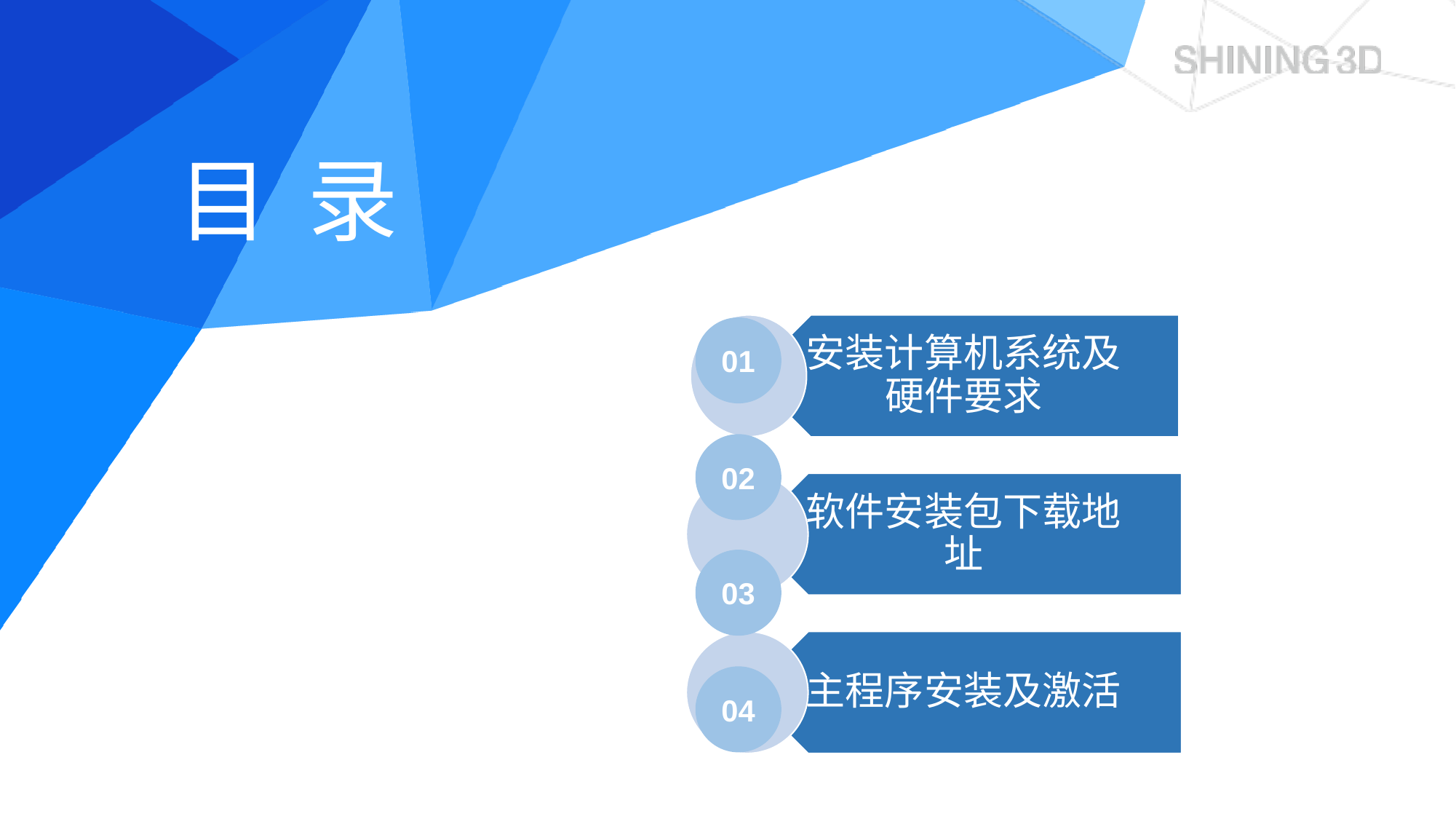

安装计算机系统及硬件要求
软件安装包下载地址
主程序安装及激活
01
02
03
04